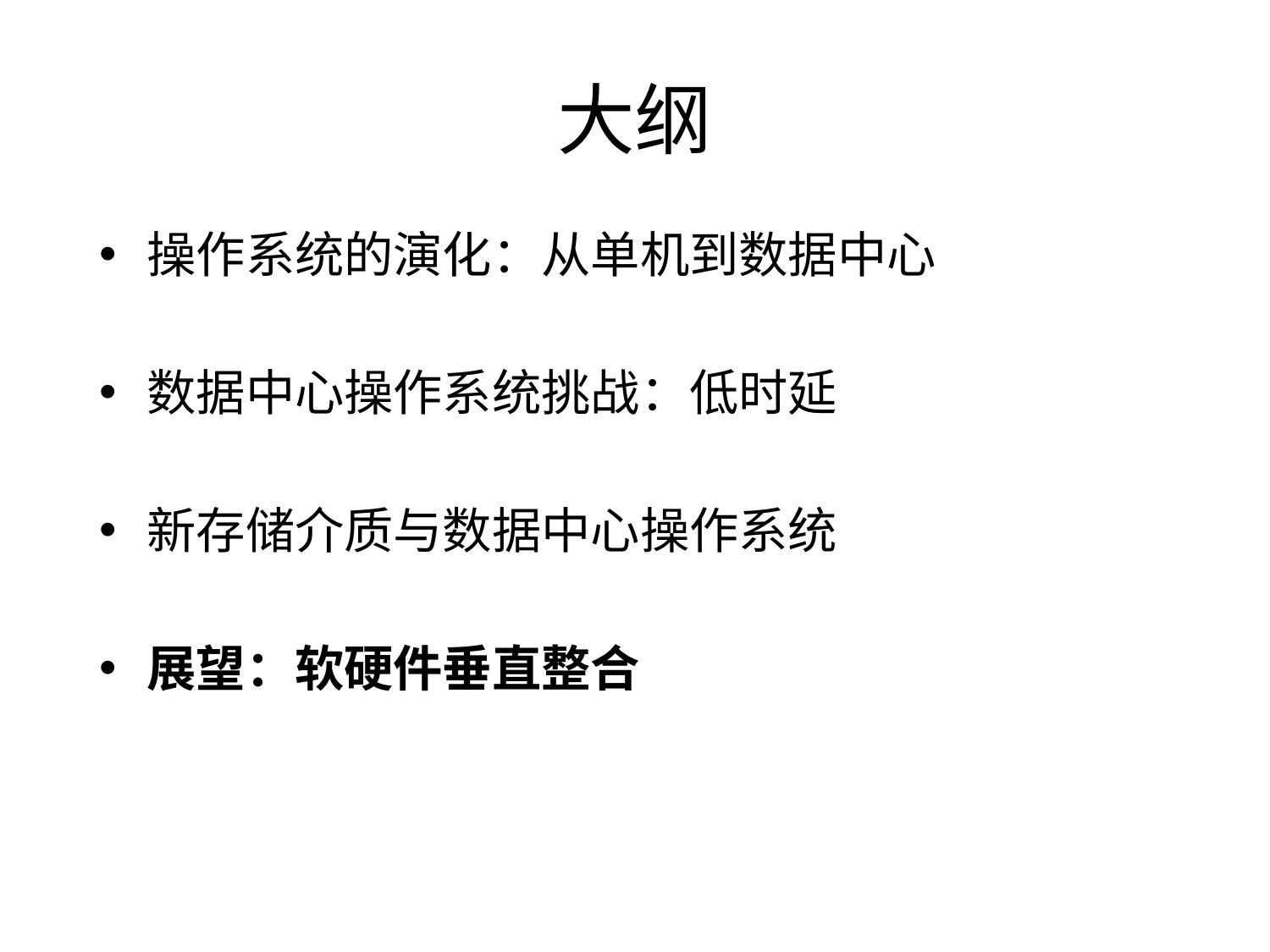

# 大纲
操作系统的演化：从单机到数据中心

数据中心操作系统挑战：低时延

新存储介质与数据中心操作系统

展望：软硬件垂直整合